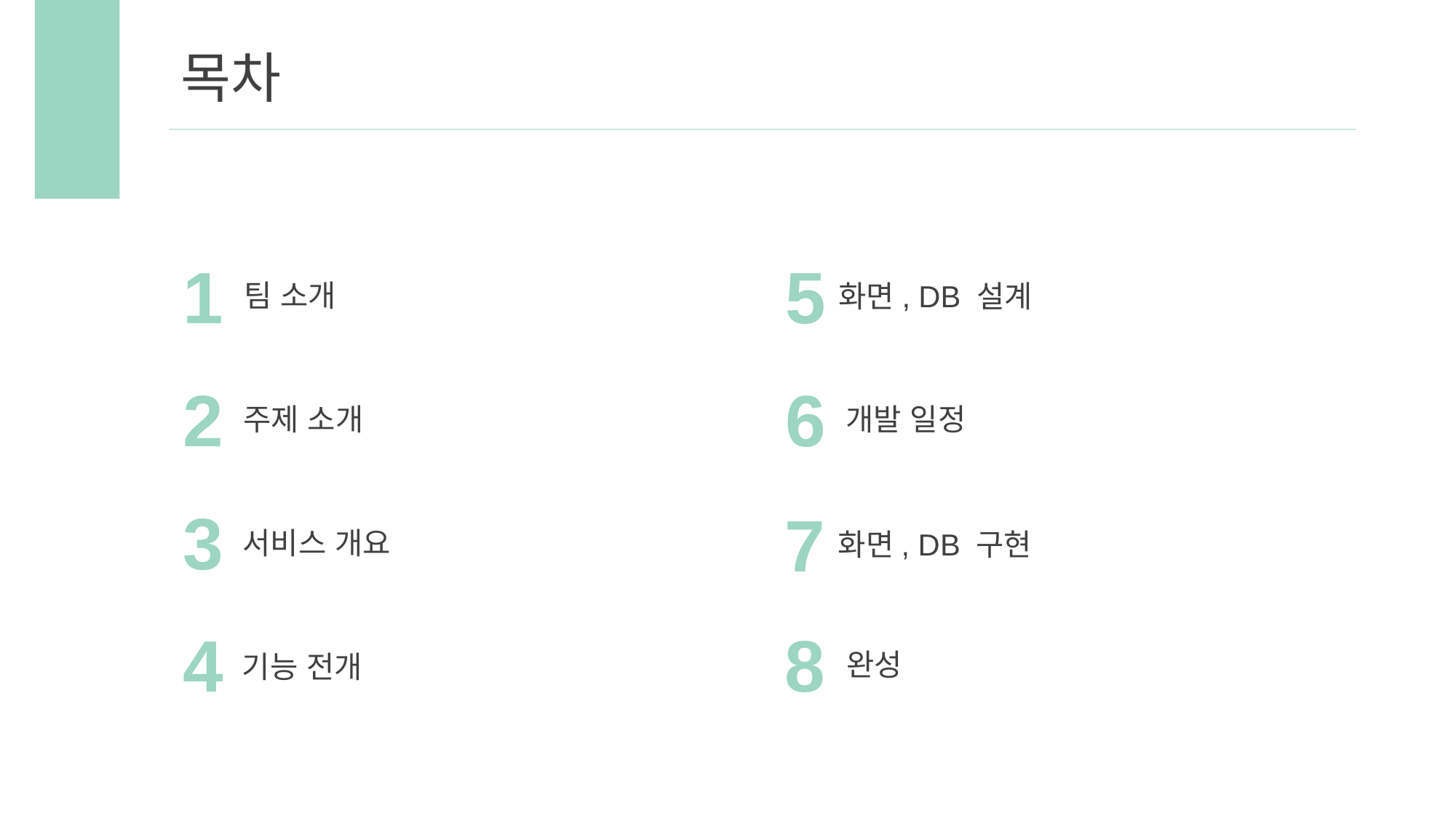

목차
1
5
팀 소개
화면, DB 설계
2
6
주제 소개
개발 일정
3
7
서비스 개요
화면, DB 구현
4
8
완성
기능 전개